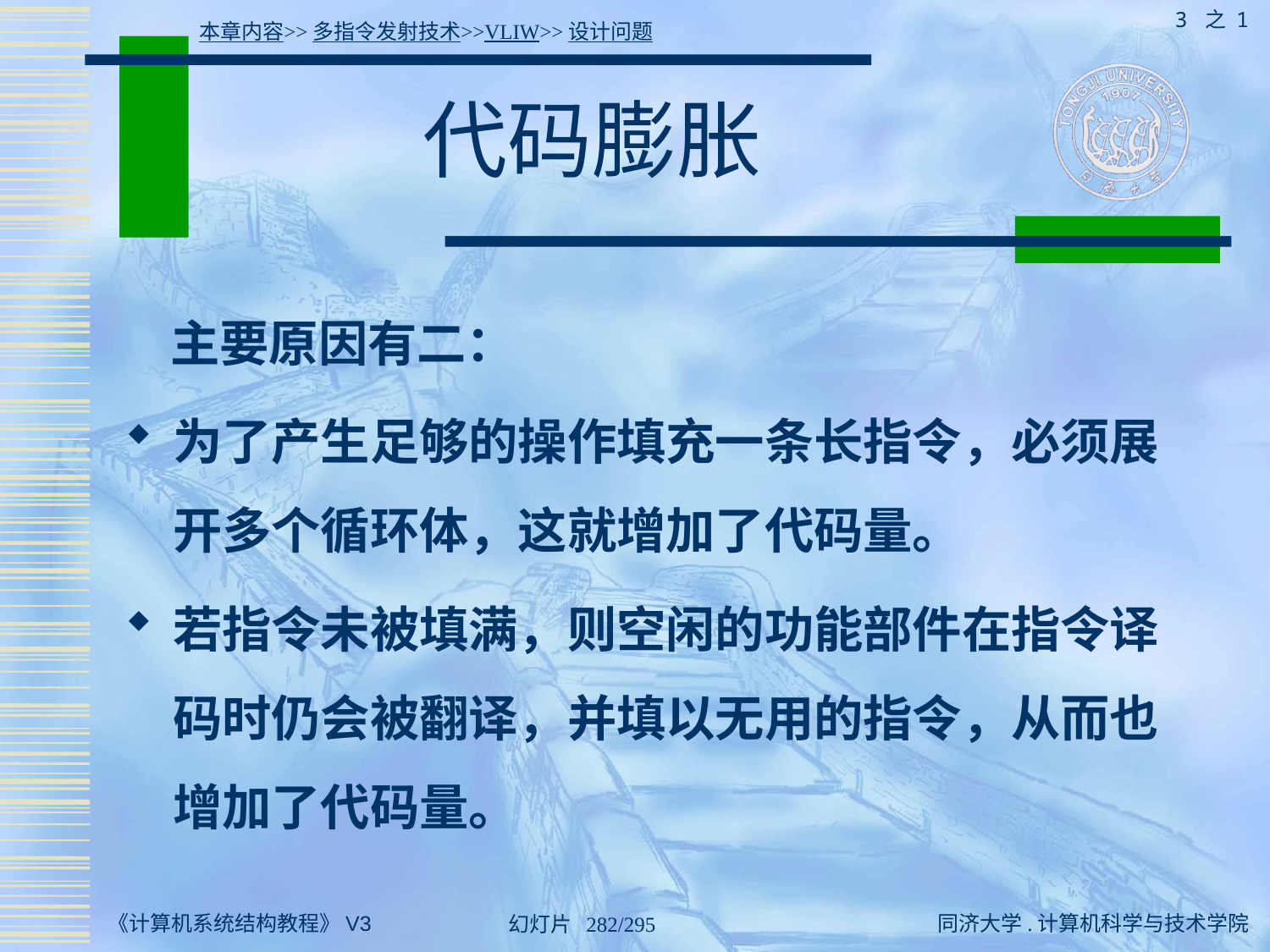

3 之 1
本章内容>>多指令发射技术>>VLIW>>设计问题
# 代码膨胀
   主要原因有二：
为了产生足够的操作填充一条长指令，必须展开多个循环体，这就增加了代码量。
若指令未被填满，则空闲的功能部件在指令译码时仍会被翻译，并填以无用的指令，从而也增加了代码量。